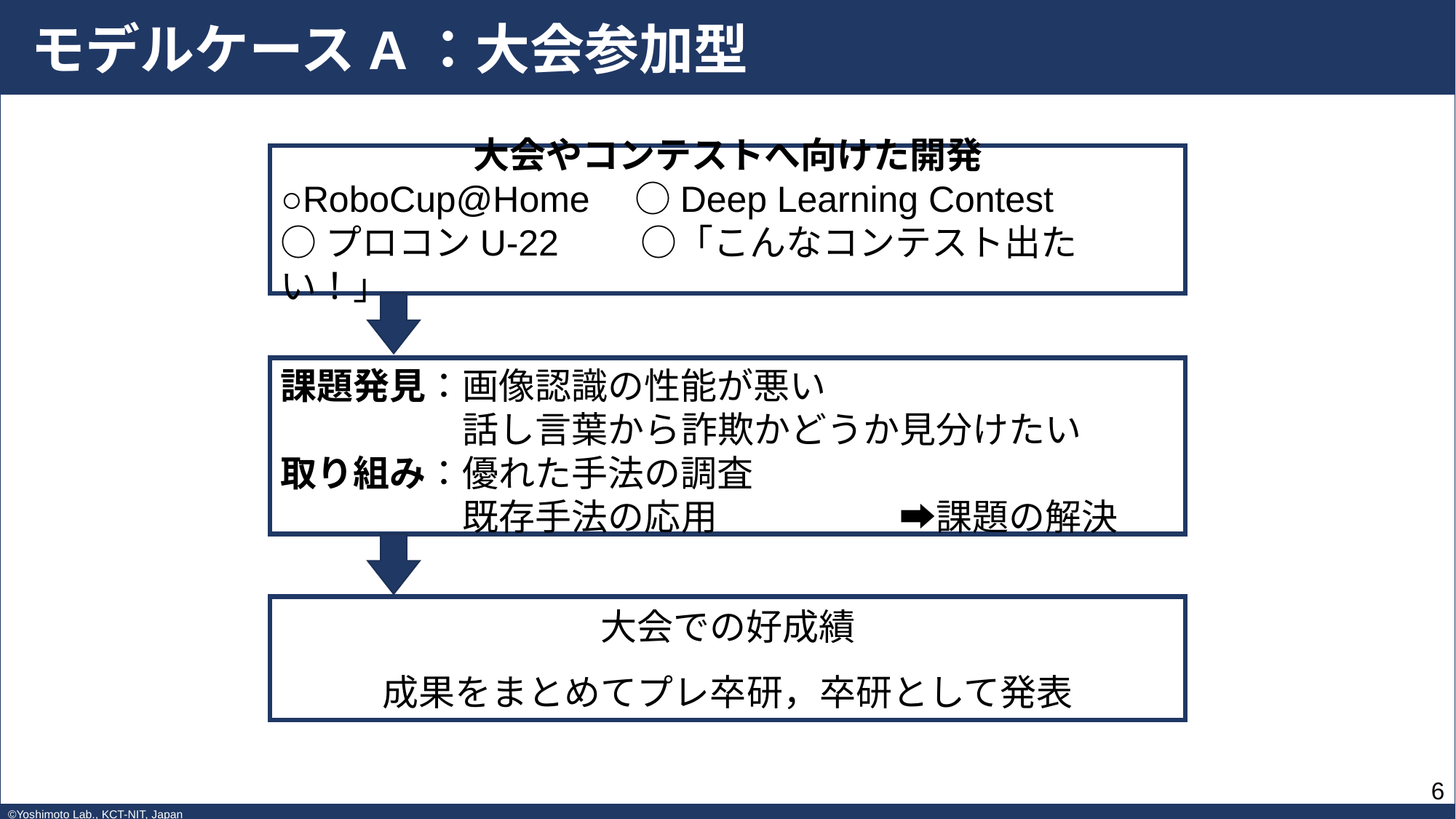

# モデルケースA：大会参加型
大会やコンテストへ向けた開発
○RoboCup@Home　○Deep Learning Contest
○プロコンU-22　　○「こんなコンテスト出たい！」

課題発見：画像認識の性能が悪い
　　　　　話し言葉から詐欺かどうか見分けたい
取り組み：優れた手法の調査
　　　　　既存手法の応用　　　　　➡課題の解決

大会での好成績

成果をまとめてプレ卒研，卒研として発表
6